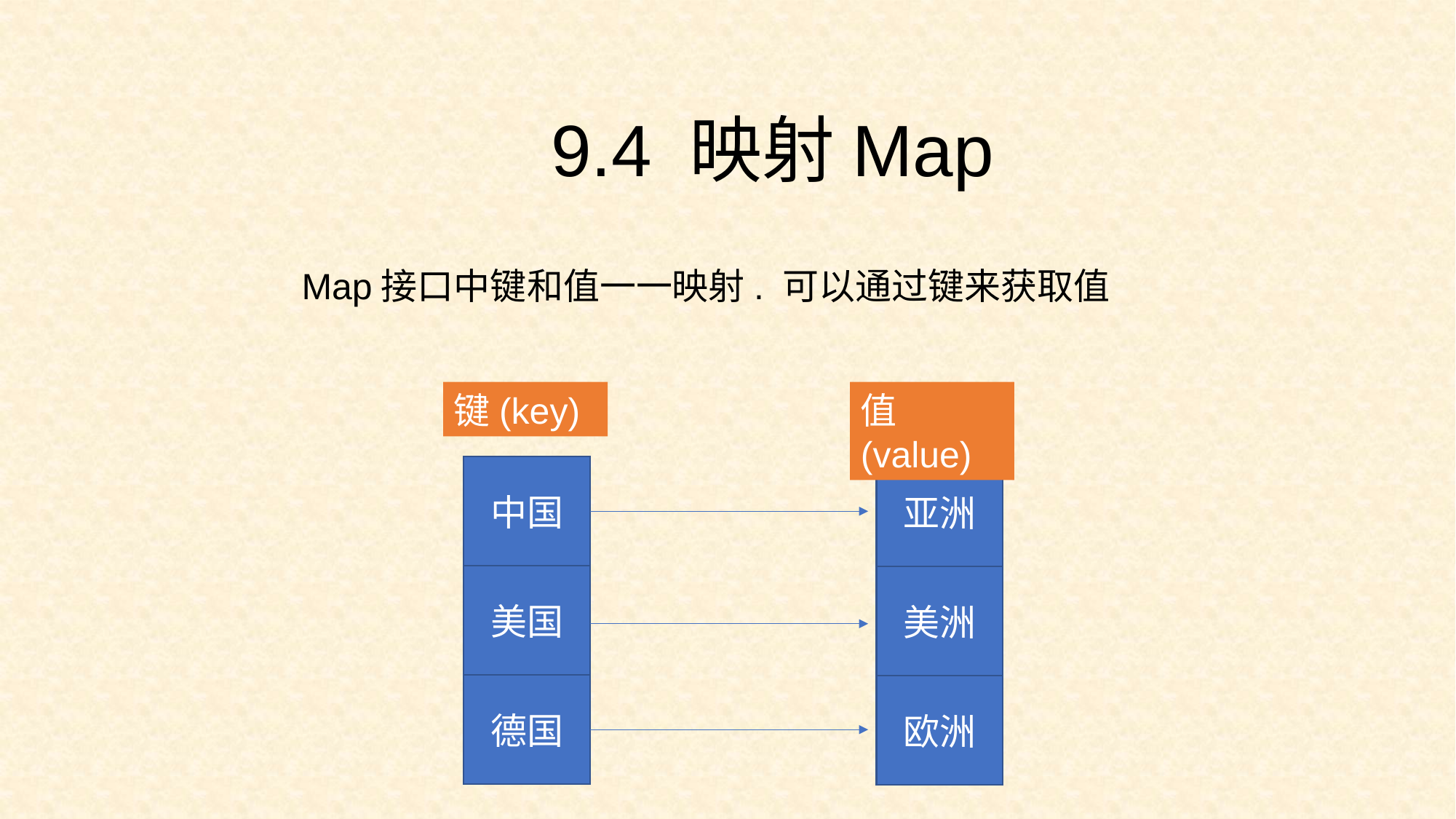

9.4 映射Map
Map接口中键和值一一映射. 可以通过键来获取值
键(key)
值(value)
中国
亚洲
美国
美洲
德国
欧洲